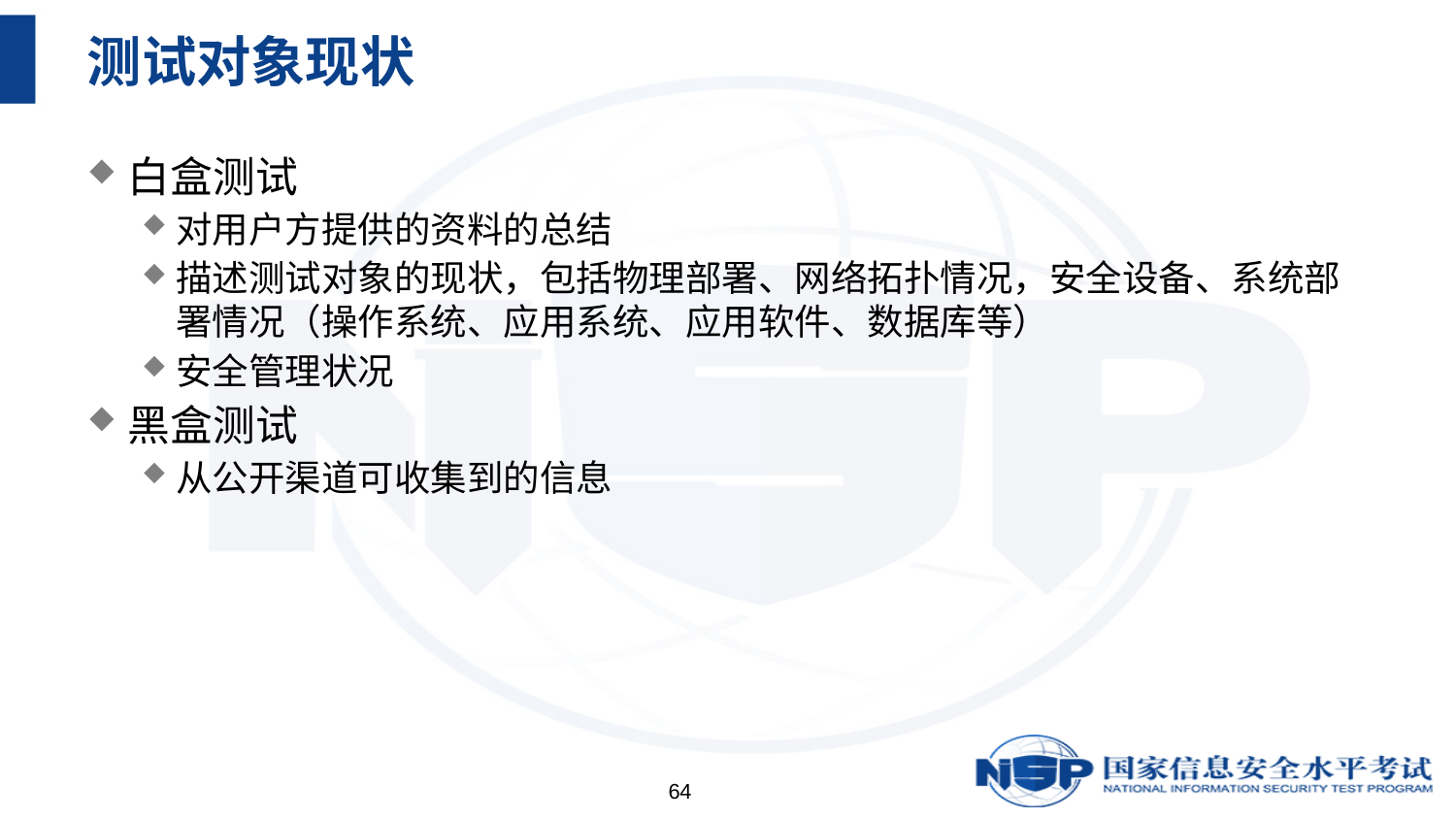

# 测试对象现状
白盒测试
对用户方提供的资料的总结
描述测试对象的现状，包括物理部署、网络拓扑情况，安全设备、系统部署情况（操作系统、应用系统、应用软件、数据库等）
安全管理状况
黑盒测试
从公开渠道可收集到的信息